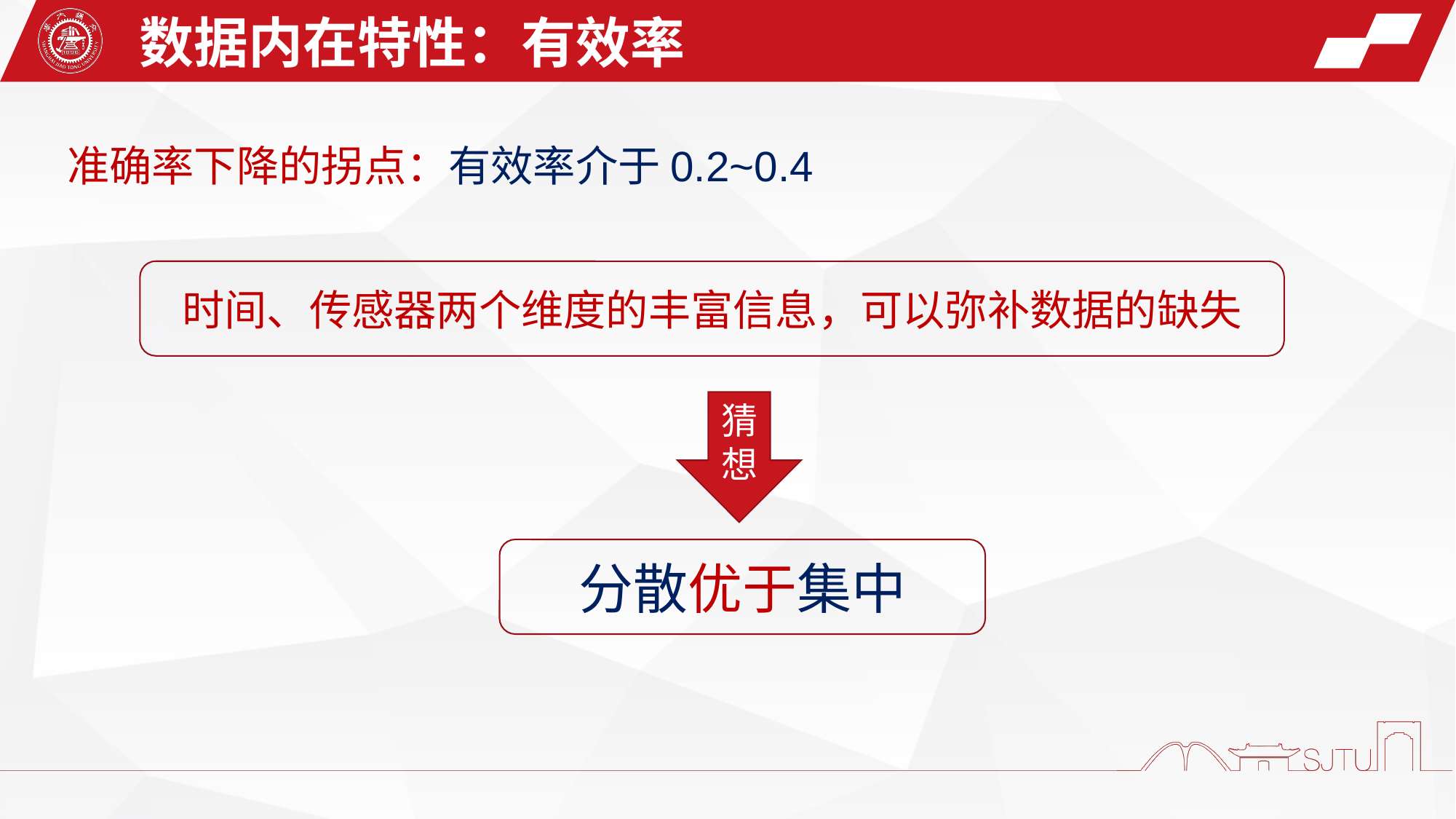

数据内在特性：有效率
准确率下降的拐点：有效率介于0.2~0.4
时间、传感器两个维度的丰富信息，可以弥补数据的缺失
猜想
分散优于集中